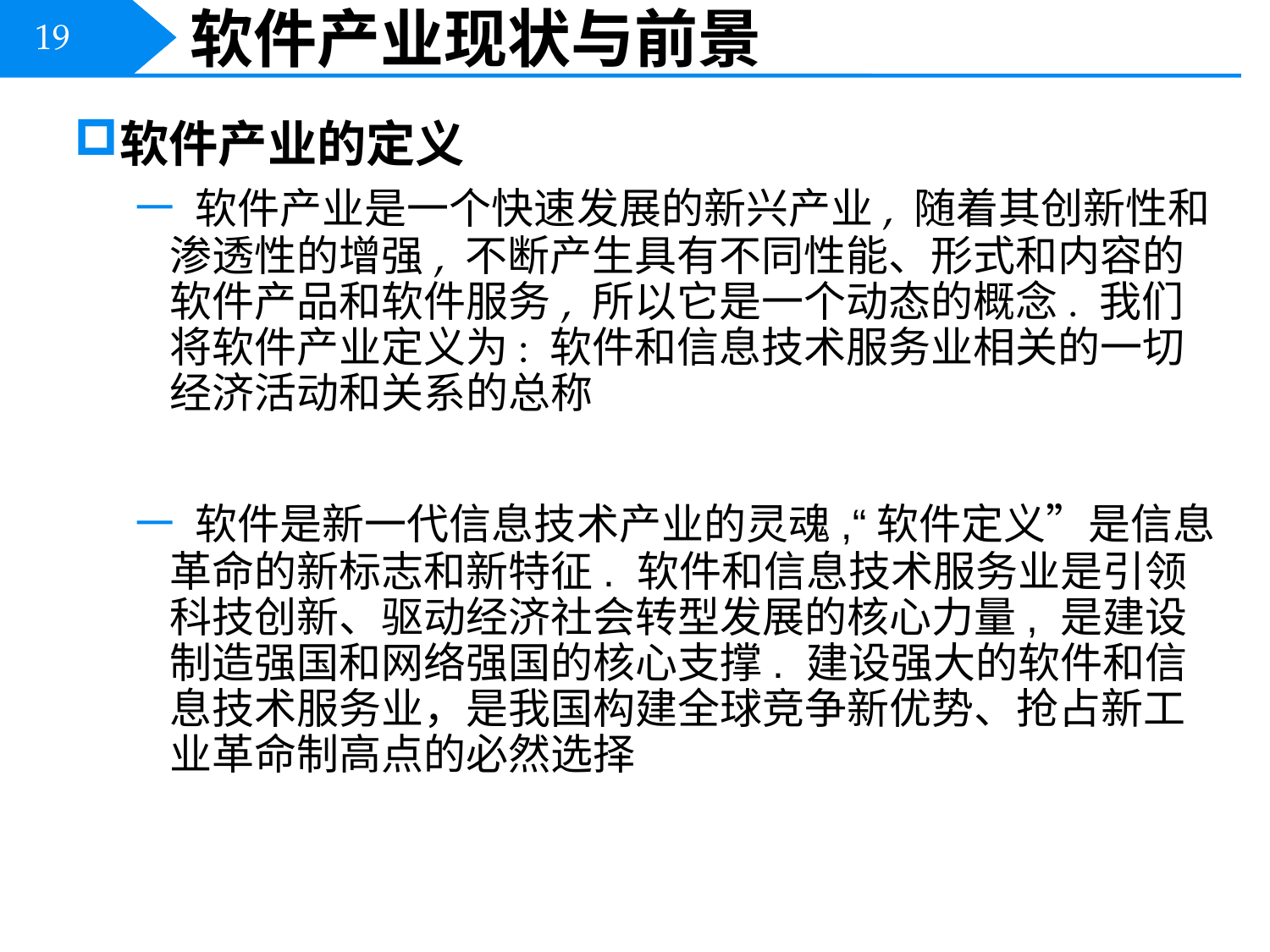

# 软件产业现状与前景
软件产业的定义
 软件产业是一个快速发展的新兴产业, 随着其创新性和渗透性的增强, 不断产生具有不同性能、形式和内容的软件产品和软件服务, 所以它是一个动态的概念. 我们将软件产业定义为: 软件和信息技术服务业相关的一切经济活动和关系的总称

 软件是新一代信息技术产业的灵魂,“软件定义”是信息革命的新标志和新特征. 软件和信息技术服务业是引领科技创新、驱动经济社会转型发展的核心力量, 是建设制造强国和网络强国的核心支撑. 建设强大的软件和信息技术服务业，是我国构建全球竞争新优势、抢占新工业革命制高点的必然选择